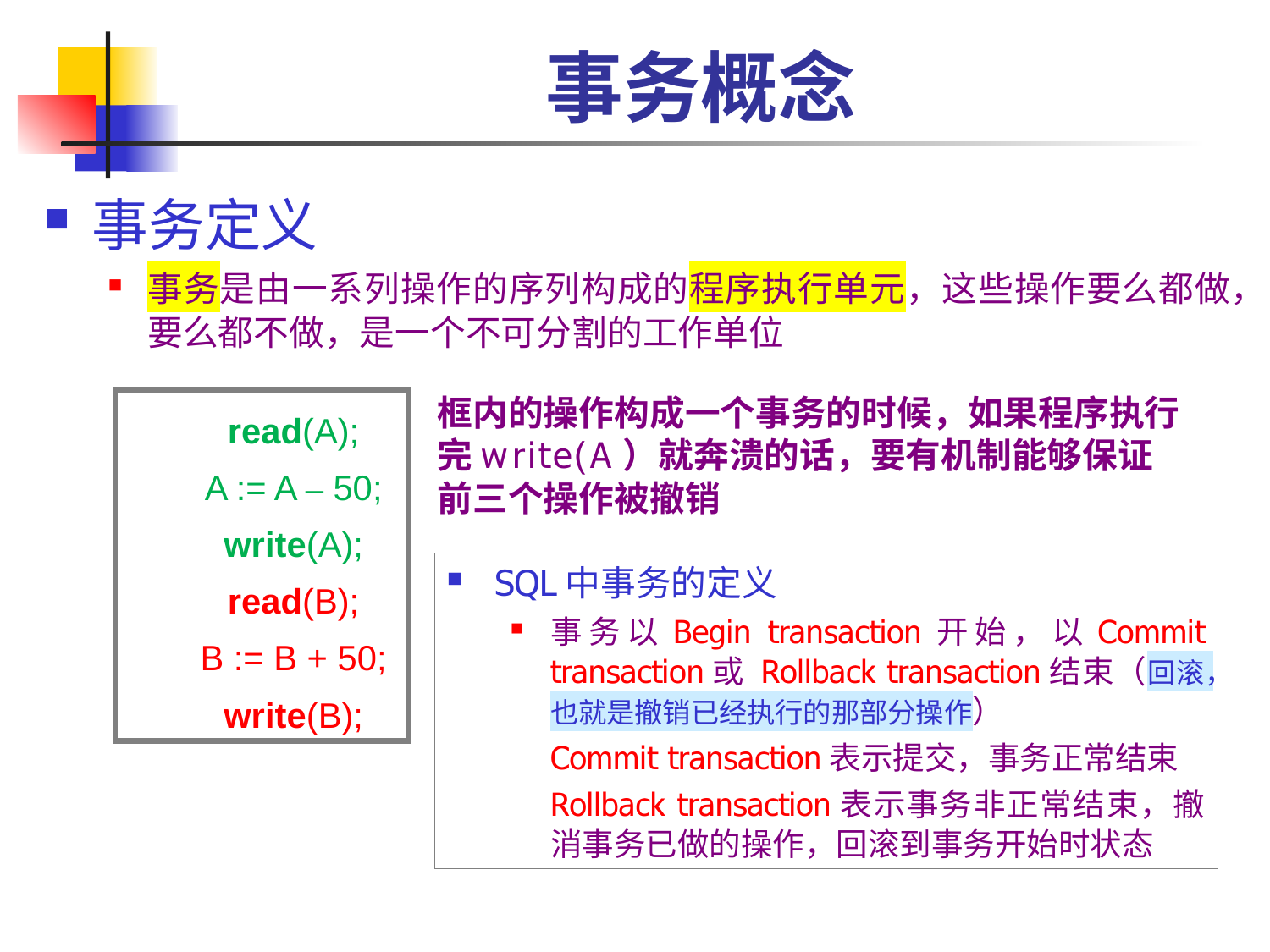

# 事务概念
事务定义
事务是由一系列操作的序列构成的程序执行单元，这些操作要么都做，要么都不做，是一个不可分割的工作单位
框内的操作构成一个事务的时候，如果程序执行完write(A）就奔溃的话，要有机制能够保证前三个操作被撤销
read(A);
A := A – 50;
write(A);
read(B);
B := B + 50;
write(B);
SQL中事务的定义
事务以Begin transaction开始，以Commit transaction或 Rollback transaction结束（回滚，也就是撤销已经执行的那部分操作）
	Commit transaction表示提交，事务正常结束
	Rollback transaction表示事务非正常结束，撤消事务已做的操作，回滚到事务开始时状态